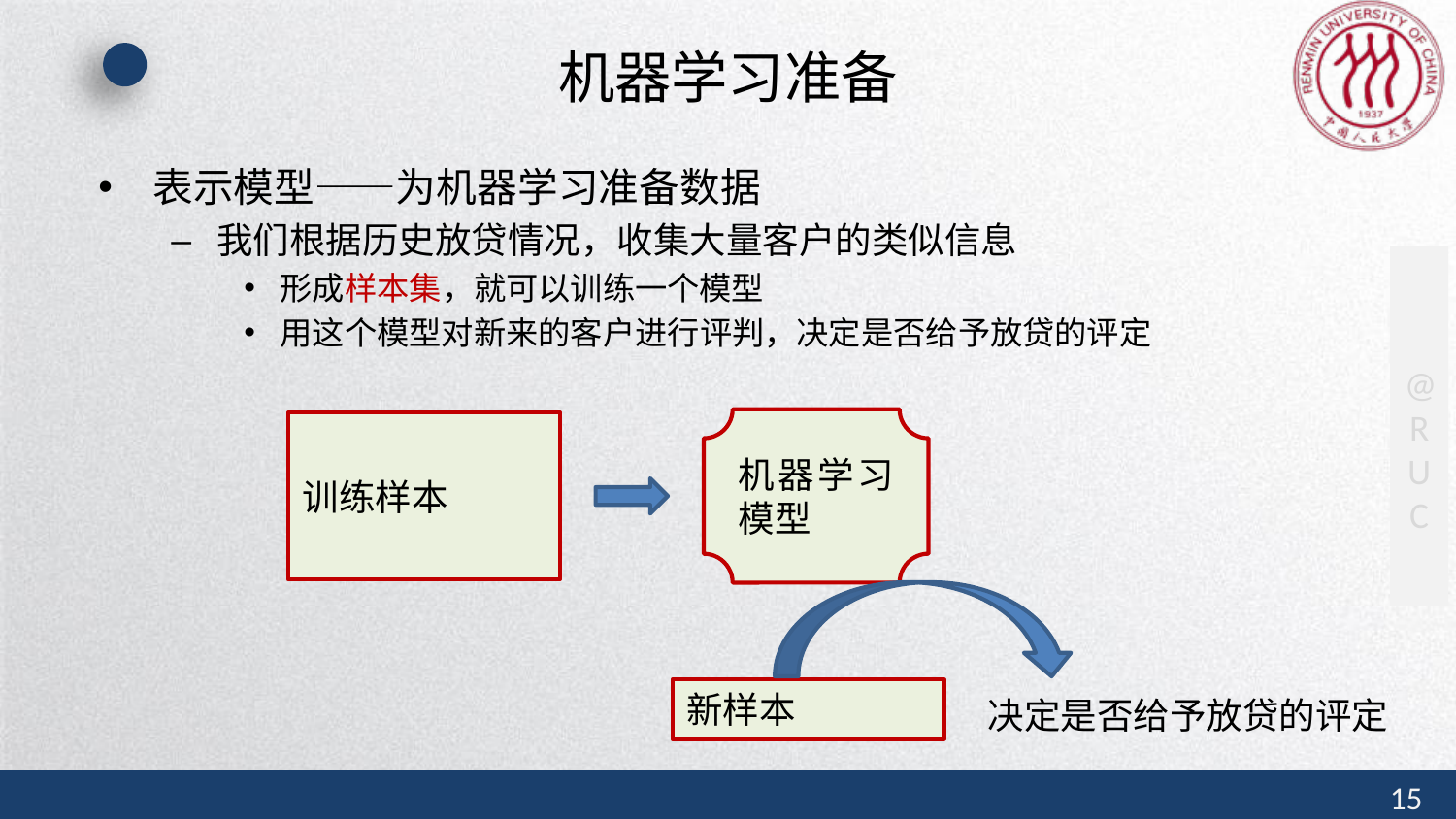

# 机器学习准备
表示模型——为机器学习准备数据
我们根据历史放贷情况，收集大量客户的类似信息
形成样本集，就可以训练一个模型
用这个模型对新来的客户进行评判，决定是否给予放贷的评定
机器学习模型
训练样本

新样本
决定是否给予放贷的评定